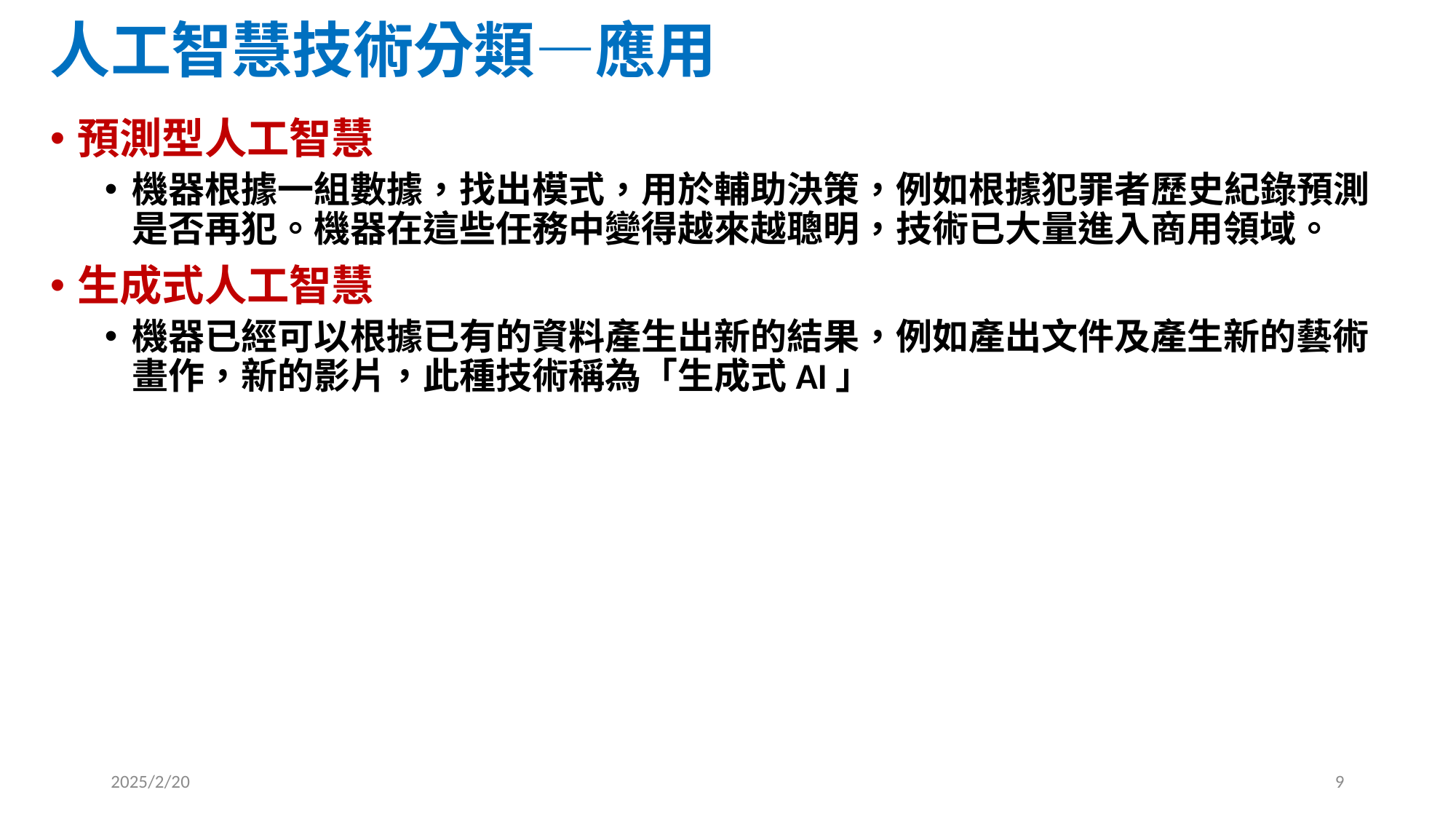

# 人工智慧技術分類—應用
預測型人工智慧
機器根據一組數據，找出模式，用於輔助決策，例如根據犯罪者歷史紀錄預測是否再犯。機器在這些任務中變得越來越聰明，技術已大量進入商用領域。
生成式人工智慧
機器已經可以根據已有的資料產生出新的結果，例如產出文件及產生新的藝術畫作，新的影片，此種技術稱為「生成式AI」
2025/2/20
9